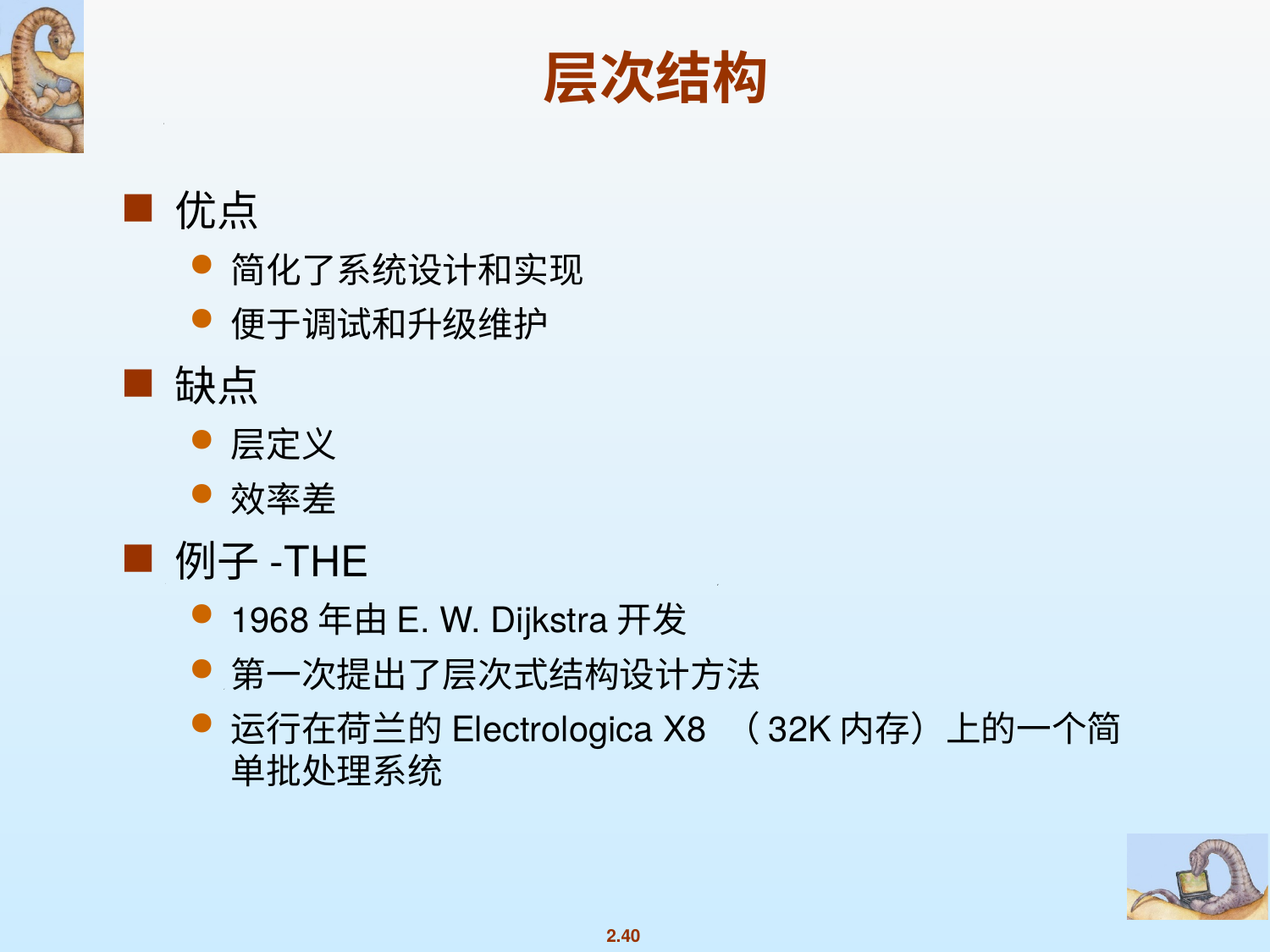

# 层次结构
优点
简化了系统设计和实现
便于调试和升级维护
缺点
层定义
效率差
例子-THE
1968年由E. W. Dijkstra开发
第一次提出了层次式结构设计方法
运行在荷兰的Electrologica X8 （32K内存）上的一个简单批处理系统